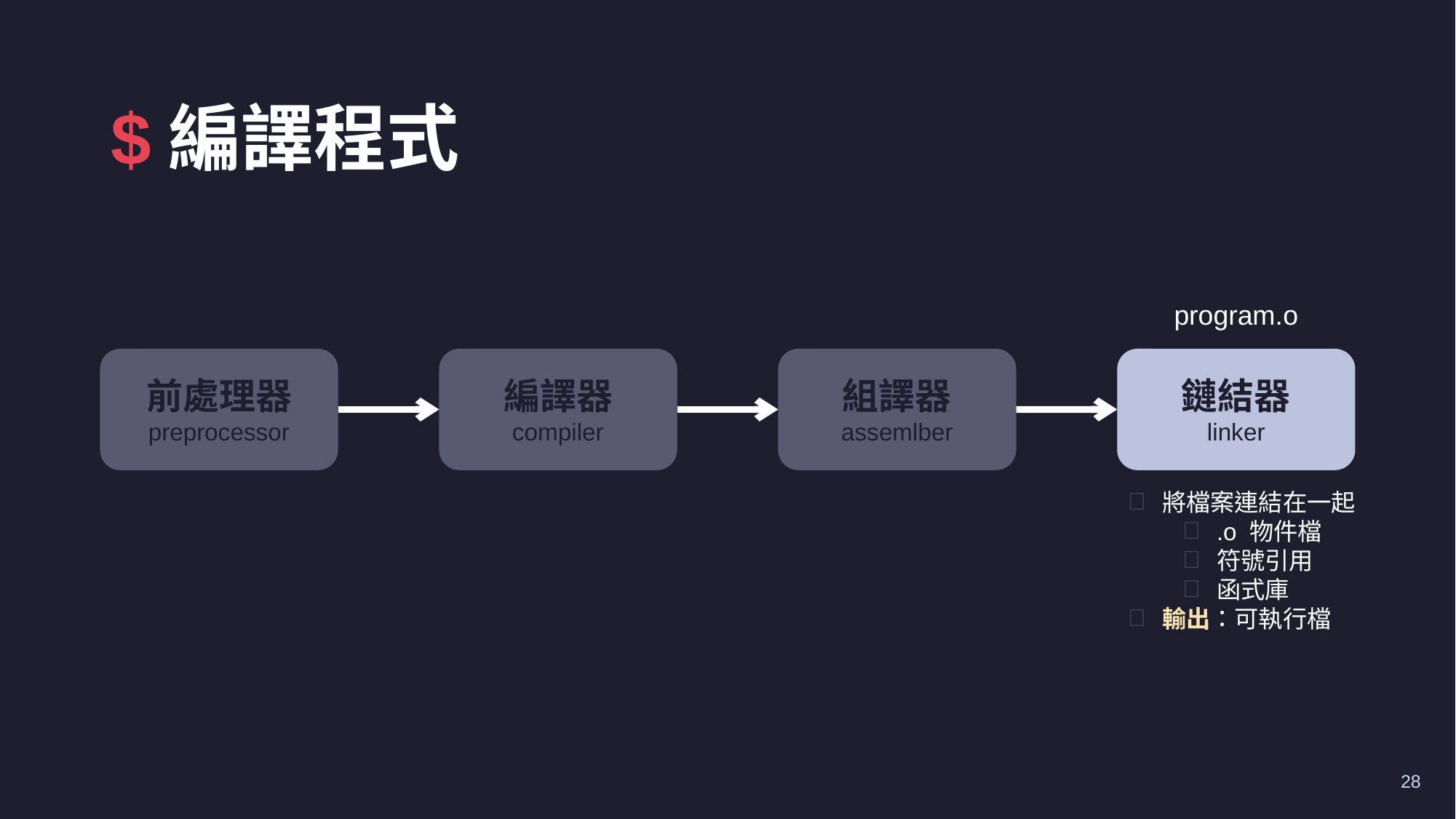

# $編譯程式
program.o
鏈結器
linker
前處理器
preprocessor
編譯器
compiler
組譯器
assemlber
將檔案連結在一起
.o 物件檔
符號引用
函式庫
輸出：可執行檔
28